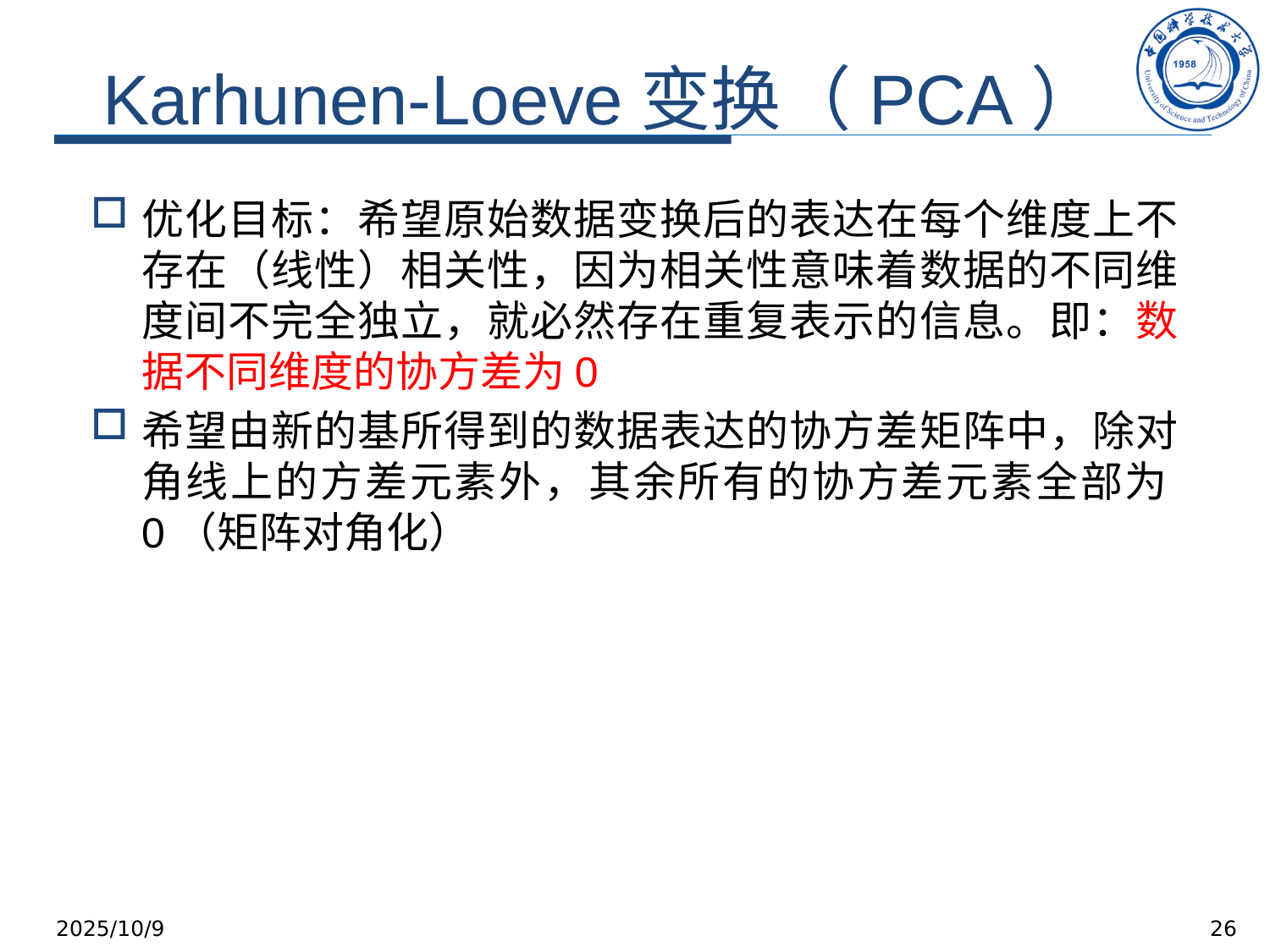

Karhunen-Loeve变换（PCA）
优化目标：希望原始数据变换后的表达在每个维度上不存在（线性）相关性，因为相关性意味着数据的不同维度间不完全独立，就必然存在重复表示的信息。即：数据不同维度的协方差为0
希望由新的基所得到的数据表达的协方差矩阵中，除对角线上的方差元素外，其余所有的协方差元素全部为0（矩阵对角化）

2025/10/9
26